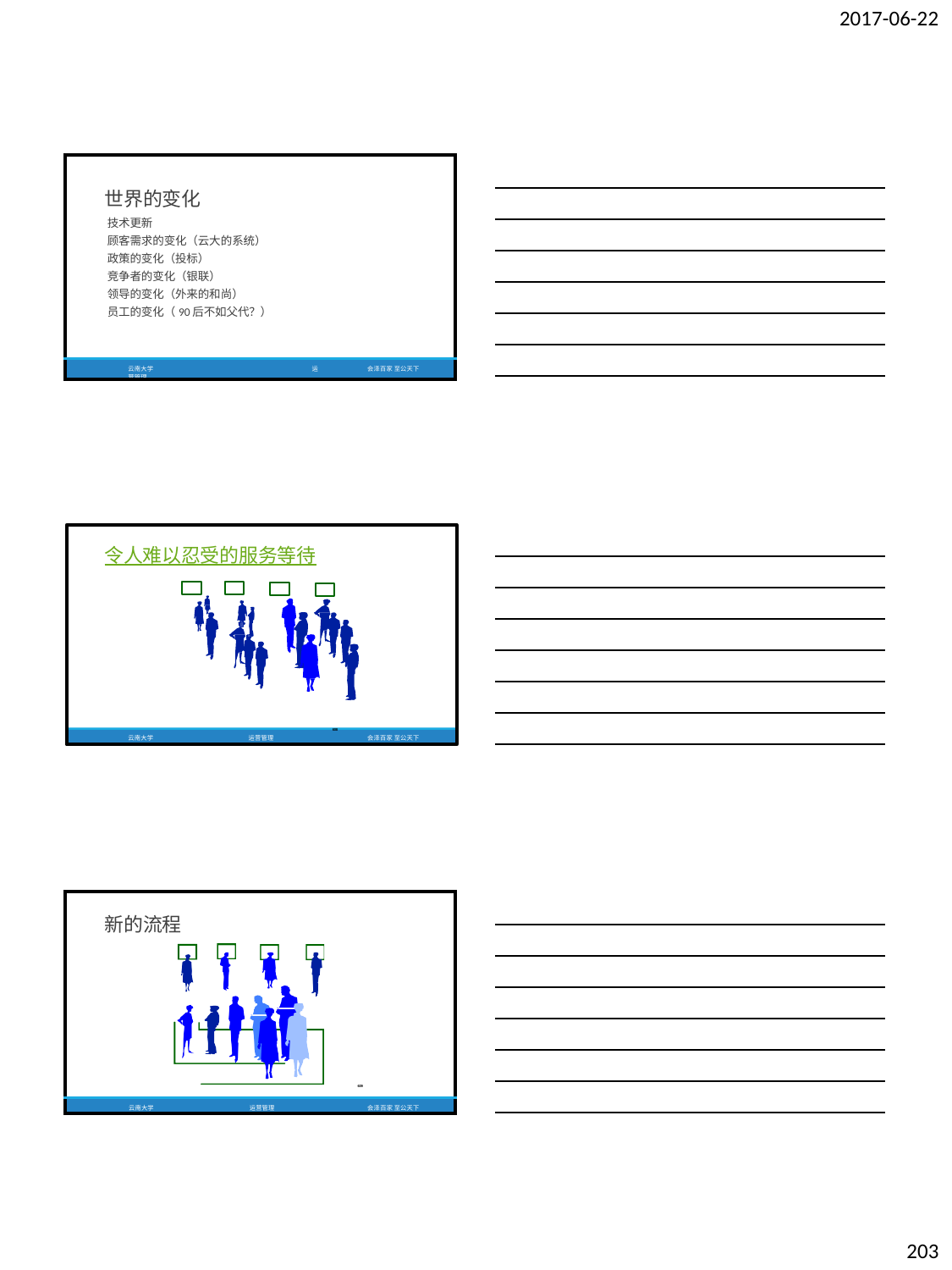

2017-06-22
| 世界的变化 |  |
| --- | --- |
| 技术更新 |  |
| 顾客需求的变化（云大的系统） |  |
| 政策的变化（投标） |  |
| 竞争者的变化（银联） |  |
| 领导的变化（外来的和尚） |  |
| 员工的变化（90后不如父代？） |  |
| 云南大学 运营管理 | 会泽百家 至公天下 |

607

令人难以忍受的服务等待

608

云南大学
运营管理
会泽百家 至公天下

| 新的流程 |  | 609 |
| --- | --- | --- |
| 云南大学 | 运营管理 | 会泽百家 至公天下 |

203